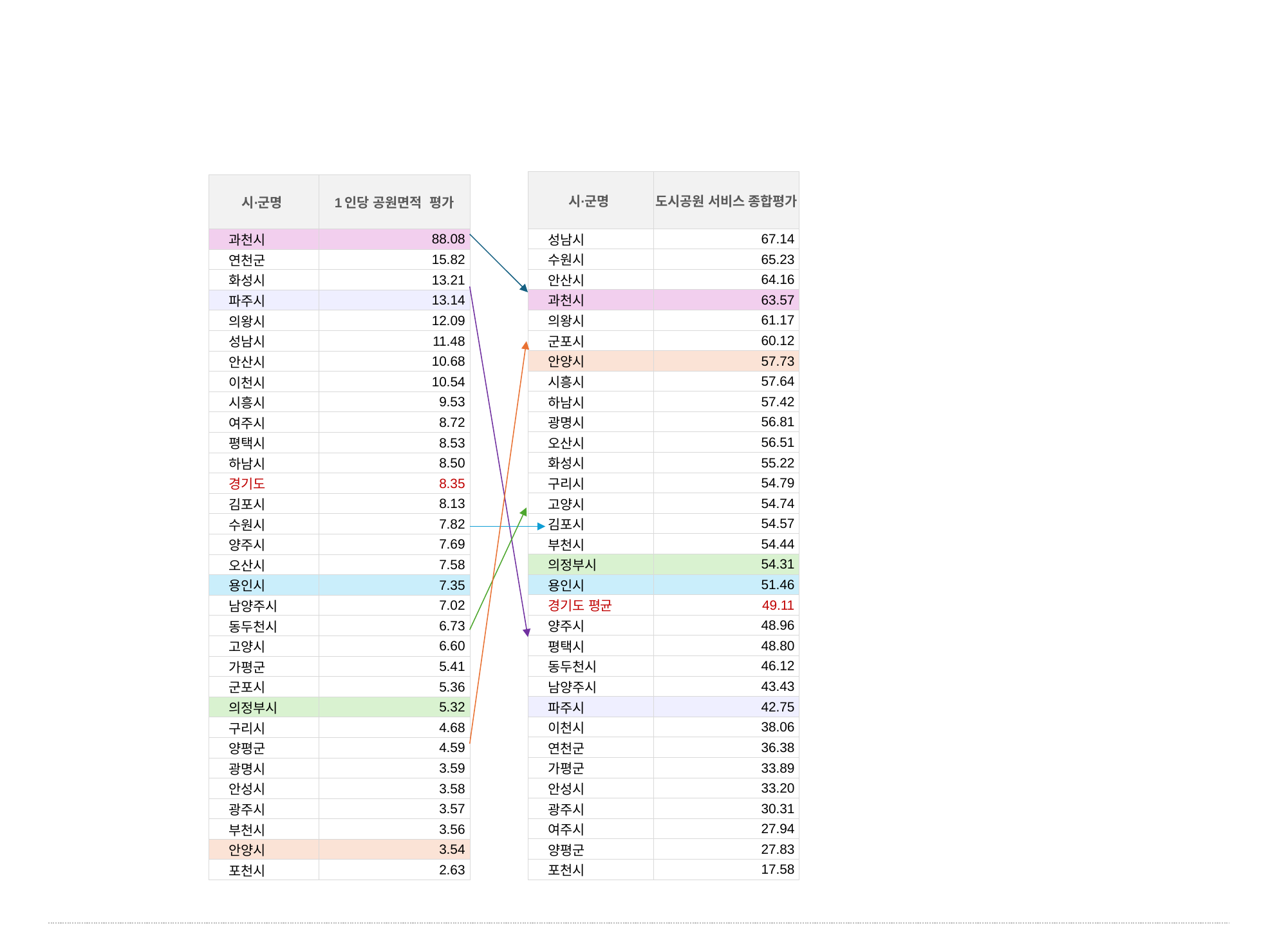

| 시∙군명 | 도시공원 서비스 종합평가 |
| --- | --- |
| 성남시 | 67.14 |
| 수원시 | 65.23 |
| 안산시 | 64.16 |
| 과천시 | 63.57 |
| 의왕시 | 61.17 |
| 군포시 | 60.12 |
| 안양시 | 57.73 |
| 시흥시 | 57.64 |
| 하남시 | 57.42 |
| 광명시 | 56.81 |
| 오산시 | 56.51 |
| 화성시 | 55.22 |
| 구리시 | 54.79 |
| 고양시 | 54.74 |
| 김포시 | 54.57 |
| 부천시 | 54.44 |
| 의정부시 | 54.31 |
| 용인시 | 51.46 |
| 경기도 평균 | 49.11 |
| 양주시 | 48.96 |
| 평택시 | 48.80 |
| 동두천시 | 46.12 |
| 남양주시 | 43.43 |
| 파주시 | 42.75 |
| 이천시 | 38.06 |
| 연천군 | 36.38 |
| 가평군 | 33.89 |
| 안성시 | 33.20 |
| 광주시 | 30.31 |
| 여주시 | 27.94 |
| 양평군 | 27.83 |
| 포천시 | 17.58 |
| 시∙군명 | 1인당 공원면적 평가 |
| --- | --- |
| 과천시 | 88.08 |
| 연천군 | 15.82 |
| 화성시 | 13.21 |
| 파주시 | 13.14 |
| 의왕시 | 12.09 |
| 성남시 | 11.48 |
| 안산시 | 10.68 |
| 이천시 | 10.54 |
| 시흥시 | 9.53 |
| 여주시 | 8.72 |
| 평택시 | 8.53 |
| 하남시 | 8.50 |
| 경기도 | 8.35 |
| 김포시 | 8.13 |
| 수원시 | 7.82 |
| 양주시 | 7.69 |
| 오산시 | 7.58 |
| 용인시 | 7.35 |
| 남양주시 | 7.02 |
| 동두천시 | 6.73 |
| 고양시 | 6.60 |
| 가평군 | 5.41 |
| 군포시 | 5.36 |
| 의정부시 | 5.32 |
| 구리시 | 4.68 |
| 양평군 | 4.59 |
| 광명시 | 3.59 |
| 안성시 | 3.58 |
| 광주시 | 3.57 |
| 부천시 | 3.56 |
| 안양시 | 3.54 |
| 포천시 | 2.63 |